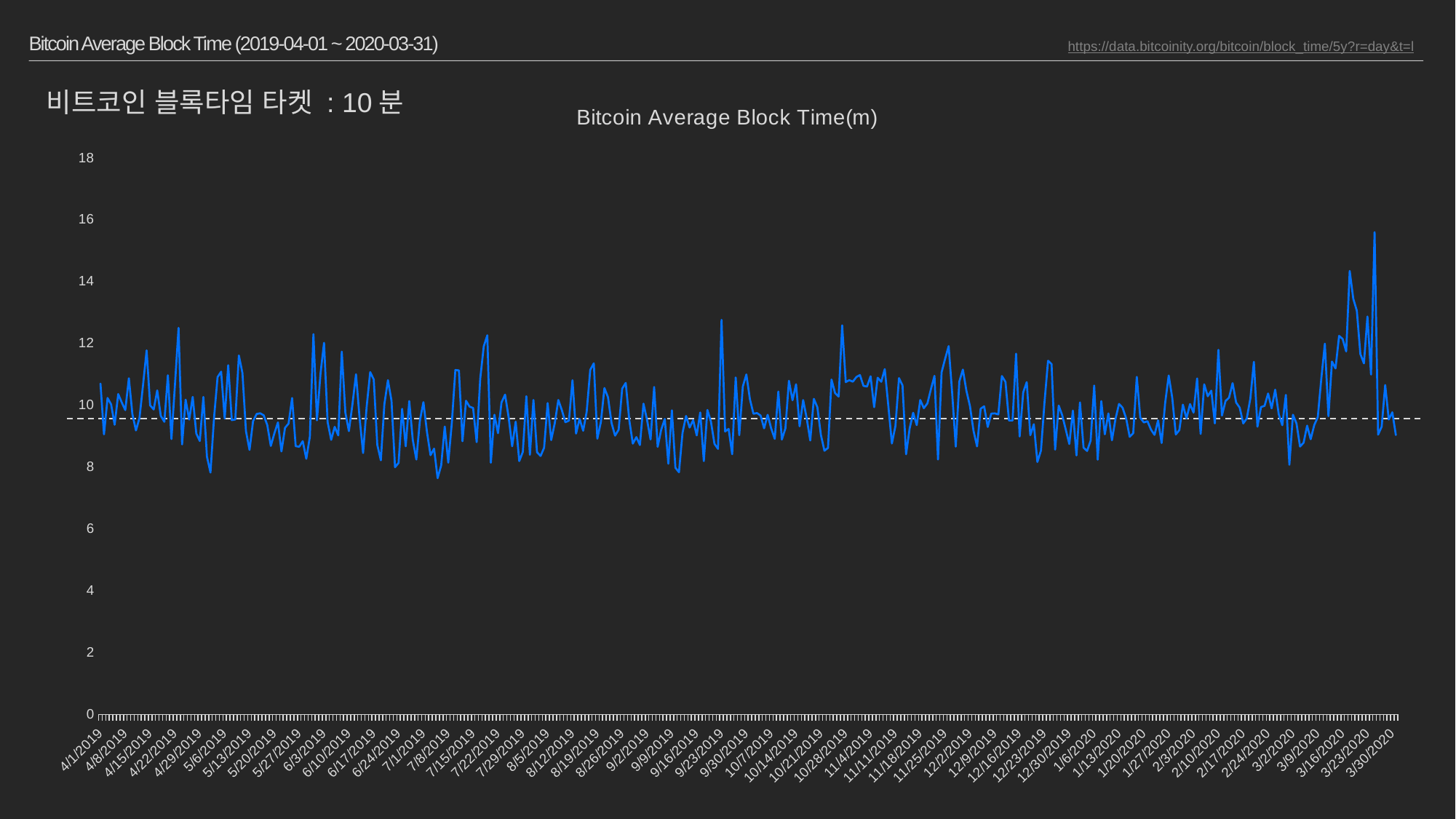

# Bitcoin Average Block Time (2019-04-01 ~ 2020-03-31)
https://data.bitcoinity.org/bitcoin/block_time/5y?r=day&t=l

### Chart: Bitcoin Average Block Time(m)

| Category | Average Block Time |
|---|---|
| 43556 | 10.699754901960784 |
| 43557 | 9.058386411889597 |
| 43558 | 10.232276995305165 |
| 43559 | 10.027261904761906 |
| 43560 | 9.367510548523207 |
| 43561 | 10.360791366906474 |
| 43562 | 10.091016548463356 |
| 43563 | 9.842454954954954 |
| 43564 | 10.871212121212121 |
| 43565 | 9.708896396396396 |
| 43566 | 9.183864118895967 |
| 43567 | 9.585871964679912 |
| 43568 | 10.656913580246913 |
| 43569 | 11.77431693989071 |
| 43570 | 9.994827586206897 |
| 43571 | 9.862988505747126 |
| 43572 | 10.478381642512078 |
| 43573 | 9.65413870246085 |
| 43574 | 9.463486842105263 |
| 43575 | 10.96972010178117 |
| 43576 | 8.906481481481482 |
| 43577 | 10.673009950248757 |
| 43578 | 12.5 |
| 43579 | 8.731288343558282 |
| 43580 | 10.17890442890443 |
| 43581 | 9.536203090507726 |
| 43582 | 10.269951338199514 |
| 43583 | 9.084253578732106 |
| 43584 | 8.840286298568508 |
| 43585 | 10.269166666666667 |
| 43586 | 8.33401559454191 |
| 43587 | 7.822101449275363 |
| 43588 | 9.589802631578948 |
| 43589 | 10.907449494949494 |
| 43590 | 11.084237726098191 |
| 43591 | 9.567770419426049 |
| 43592 | 11.293963254593177 |
| 43593 | 9.517872807017543 |
| 43594 | 9.538 |
| 43595 | 11.607733333333334 |
| 43596 | 11.040897435897437 |
| 43597 | 9.162974683544304 |
| 43598 | 8.552095808383234 |
| 43599 | 9.483333333333333 |
| 43600 | 9.715212527964205 |
| 43601 | 9.738698630136986 |
| 43602 | 9.673951434878587 |
| 43603 | 9.359368191721133 |
| 43604 | 8.682515337423313 |
| 43605 | 9.089544513457557 |
| 43606 | 9.443681917211329 |
| 43607 | 8.502894211576846 |
| 43608 | 9.269620253164558 |
| 43609 | 9.40479302832244 |
| 43610 | 10.232261904761906 |
| 43611 | 8.674141414141413 |
| 43612 | 8.654191616766466 |
| 43613 | 8.83719512195122 |
| 43614 | 8.266379310344828 |
| 43615 | 8.981354166666666 |
| 43616 | 12.2994301994302 |
| 43617 | 9.51037527593819 |
| 43618 | 11.029643765903307 |
| 43619 | 12.01778711484594 |
| 43620 | 9.456709956709958 |
| 43621 | 8.878854166666667 |
| 43622 | 9.301167728237791 |
| 43623 | 9.023101265822785 |
| 43624 | 11.733870967741936 |
| 43625 | 9.762131519274377 |
| 43626 | 9.162845010615712 |
| 43627 | 10.03006993006993 |
| 43628 | 11.000381679389314 |
| 43629 | 9.604083885209713 |
| 43630 | 8.452169625246547 |
| 43631 | 9.942351598173516 |
| 43632 | 11.06948717948718 |
| 43633 | 10.83358395989975 |
| 43634 | 8.718507157464213 |
| 43635 | 8.21789077212806 |
| 43636 | 10.032291666666667 |
| 43637 | 10.81077694235589 |
| 43638 | 10.143617021276595 |
| 43639 | 7.99475138121547 |
| 43640 | 8.133427495291903 |
| 43641 | 9.882762557077626 |
| 43642 | 8.67030303030303 |
| 43643 | 10.133450704225352 |
| 43644 | 8.879243353783231 |
| 43645 | 8.243103448275862 |
| 43646 | 9.496929824561404 |
| 43647 | 10.098951048951049 |
| 43648 | 9.127742616033755 |
| 43649 | 8.381589147286821 |
| 43650 | 8.593013972055887 |
| 43651 | 7.640299823633157 |
| 43652 | 8.050936329588016 |
| 43653 | 9.31045751633987 |
| 43654 | 8.139700374531834 |
| 43655 | 9.428354978354978 |
| 43656 | 11.138242894056848 |
| 43657 | 11.12454780361757 |
| 43658 | 8.835162601626017 |
| 43659 | 10.143262411347518 |
| 43660 | 9.95448275862069 |
| 43661 | 9.909246575342467 |
| 43662 | 8.803703703703704 |
| 43663 | 10.859022556390977 |
| 43664 | 11.902892561983471 |
| 43665 | 12.260169491525424 |
| 43666 | 8.136911487758946 |
| 43667 | 9.69082774049217 |
| 43668 | 9.095147679324894 |
| 43669 | 10.08916083916084 |
| 43670 | 10.342086330935253 |
| 43671 | 9.619333333333334 |
| 43672 | 8.671285140562249 |
| 43673 | 9.467434210526315 |
| 43674 | 8.19152380952381 |
| 43675 | 8.48938492063492 |
| 43676 | 10.291079812206572 |
| 43677 | 8.39541910331384 |
| 43678 | 10.169953051643192 |
| 43679 | 8.480867850098619 |
| 43680 | 8.357514450867052 |
| 43681 | 8.622255489021956 |
| 43682 | 10.06958041958042 |
| 43683 | 8.871946169772256 |
| 43684 | 9.416884531590414 |
| 43685 | 10.168661971830986 |
| 43686 | 9.842063492063492 |
| 43687 | 9.449448123620309 |
| 43688 | 9.501307189542484 |
| 43689 | 10.809147869674186 |
| 43690 | 9.08343949044586 |
| 43691 | 9.561184210526315 |
| 43692 | 9.176008492569002 |
| 43693 | 9.78718820861678 |
| 43694 | 11.142708333333333 |
| 43695 | 11.353968253968254 |
| 43696 | 8.91758691206544 |
| 43697 | 9.460021786492375 |
| 43698 | 10.553063725490196 |
| 43699 | 10.257565011820331 |
| 43700 | 9.424074074074074 |
| 43701 | 9.0159375 |
| 43702 | 9.20763440860215 |
| 43703 | 10.535158150851581 |
| 43704 | 10.720740740740741 |
| 43705 | 9.515011037527593 |
| 43706 | 8.755858585858586 |
| 43707 | 8.969166666666666 |
| 43708 | 8.71194779116466 |
| 43709 | 10.050815850815852 |
| 43710 | 9.525391498881431 |
| 43711 | 8.892784552845528 |
| 43712 | 10.587867647058824 |
| 43713 | 8.651717171717172 |
| 43714 | 9.211603375527426 |
| 43715 | 9.555333333333333 |
| 43716 | 8.106497175141243 |
| 43717 | 9.835730593607305 |
| 43718 | 7.976739926739927 |
| 43719 | 7.831521739130435 |
| 43720 | 9.100210970464135 |
| 43721 | 9.652777777777779 |
| 43722 | 9.278279569892472 |
| 43723 | 9.518027210884354 |
| 43724 | 9.024539877300613 |
| 43725 | 9.765427927927927 |
| 43726 | 8.191858237547892 |
| 43727 | 9.847072072072072 |
| 43728 | 9.472847682119205 |
| 43729 | 8.750803212851405 |
| 43730 | 8.586746987951807 |
| 43731 | 12.759941520467835 |
| 43732 | 9.150212314225053 |
| 43733 | 9.234935897435898 |
| 43734 | 8.41578947368421 |
| 43735 | 10.897222222222222 |
| 43736 | 9.030607966457023 |
| 43737 | 10.608210784313725 |
| 43738 | 10.993461538461538 |
| 43739 | 10.194988344988346 |
| 43740 | 9.723761261261261 |
| 43741 | 9.745691609977325 |
| 43742 | 9.66609977324263 |
| 43743 | 9.252848101265823 |
| 43744 | 9.690604026845637 |
| 43745 | 9.246344086021505 |
| 43746 | 8.913168724279835 |
| 43747 | 10.442995169082126 |
| 43748 | 8.88888888888889 |
| 43749 | 9.250961538461539 |
| 43750 | 10.78984962406015 |
| 43751 | 10.162089201877935 |
| 43752 | 10.677283950617284 |
| 43753 | 9.317429193899782 |
| 43754 | 10.165967365967367 |
| 43755 | 9.581555555555555 |
| 43756 | 8.858958333333334 |
| 43757 | 10.205516431924883 |
| 43758 | 9.93755707762557 |
| 43759 | 9.03721174004193 |
| 43760 | 8.527218934911243 |
| 43761 | 8.617757936507937 |
| 43762 | 10.829197994987469 |
| 43763 | 10.390579710144927 |
| 43764 | 10.280119047619047 |
| 43765 | 12.582173913043478 |
| 43766 | 10.748507462686566 |
| 43767 | 10.810275689223058 |
| 43768 | 10.76094527363184 |
| 43769 | 10.9125 |
| 43770 | 10.976794871794873 |
| 43771 | 10.624129353233831 |
| 43772 | 10.603623188405797 |
| 43773 | 10.934974747474747 |
| 43774 | 9.937731481481482 |
| 43775 | 10.890025252525252 |
| 43776 | 10.756913580246914 |
| 43777 | 11.167838541666667 |
| 43778 | 9.978125 |
| 43779 | 8.760140562248996 |
| 43780 | 9.327262693156733 |
| 43781 | 10.874320987654322 |
| 43782 | 10.642962962962963 |
| 43783 | 8.411735700197239 |
| 43784 | 9.247784810126582 |
| 43785 | 9.756193693693694 |
| 43786 | 9.356818181818182 |
| 43787 | 10.168333333333333 |
| 43788 | 9.902947845804988 |
| 43789 | 10.058802816901409 |
| 43790 | 10.517639902676398 |
| 43791 | 10.949116161616162 |
| 43792 | 8.241522157996146 |
| 43793 | 11.062213740458015 |
| 43794 | 11.501066666666667 |
| 43795 | 11.90997267759563 |
| 43796 | 10.367505995203837 |
| 43797 | 8.658997955010225 |
| 43798 | 10.766299019607843 |
| 43799 | 11.152645502645502 |
| 43800 | 10.467745803357314 |
| 43801 | 9.969540229885057 |
| 43802 | 9.176371308016877 |
| 43803 | 8.66626746506986 |
| 43804 | 9.884252873563218 |
| 43805 | 9.964942528735632 |
| 43806 | 9.296451612903226 |
| 43807 | 9.72804054054054 |
| 43808 | 9.735810810810811 |
| 43809 | 9.702702702702704 |
| 43810 | 10.943181818181818 |
| 43811 | 10.755137844611529 |
| 43812 | 9.50482456140351 |
| 43813 | 9.505077262693156 |
| 43814 | 11.666129032258064 |
| 43815 | 8.988322717622081 |
| 43816 | 10.417375886524823 |
| 43817 | 10.747388059701493 |
| 43818 | 9.031528662420381 |
| 43819 | 9.38397435897436 |
| 43820 | 8.164488636363636 |
| 43821 | 8.530966469428009 |
| 43822 | 10.086946386946387 |
| 43823 | 11.437466666666667 |
| 43824 | 11.329036458333333 |
| 43825 | 8.562375249500999 |
| 43826 | 9.988275862068965 |
| 43827 | 9.673825503355705 |
| 43828 | 9.207096774193548 |
| 43829 | 8.744076305220883 |
| 43830 | 9.826436781609196 |
| 43831 | 8.376724137931035 |
| 43832 | 10.089125295508275 |
| 43833 | 8.627021696252465 |
| 43834 | 8.518650793650794 |
| 43835 | 8.852147239263804 |
| 43836 | 10.635432098765433 |
| 43837 | 8.236742424242424 |
| 43838 | 10.13169014084507 |
| 43839 | 9.058811040339704 |
| 43840 | 9.734675615212527 |
| 43841 | 8.865644171779142 |
| 43842 | 9.554746136865342 |
| 43843 | 10.041958041958042 |
| 43844 | 9.919885057471264 |
| 43845 | 9.574503311258278 |
| 43846 | 8.979035639412999 |
| 43847 | 9.096331236897274 |
| 43848 | 10.916919191919192 |
| 43849 | 9.593444444444444 |
| 43850 | 9.442434210526315 |
| 43851 | 9.482461873638345 |
| 43852 | 9.213461538461539 |
| 43853 | 9.040146750524109 |
| 43854 | 9.508662280701754 |
| 43855 | 8.776422764227643 |
| 43856 | 10.07121212121212 |
| 43857 | 10.961153846153847 |
| 43858 | 10.232042253521128 |
| 43859 | 9.0534375 |
| 43860 | 9.198504273504273 |
| 43861 | 10.018287037037037 |
| 43862 | 9.57317880794702 |
| 43863 | 10.037062937062936 |
| 43864 | 9.760135135135135 |
| 43865 | 10.864772727272728 |
| 43866 | 9.070649895178198 |
| 43867 | 10.67395061728395 |
| 43868 | 10.289808153477217 |
| 43869 | 10.472062350119904 |
| 43870 | 9.41318082788671 |
| 43871 | 11.789207650273225 |
| 43872 | 9.667117117117117 |
| 43873 | 10.134741784037558 |
| 43874 | 10.245744680851065 |
| 43875 | 10.71320987654321 |
| 43876 | 10.08838028169014 |
| 43877 | 9.921478873239437 |
| 43878 | 9.411783439490446 |
| 43879 | 9.572777777777778 |
| 43880 | 10.21808510638298 |
| 43881 | 11.402513227513227 |
| 43882 | 9.303463203463204 |
| 43883 | 9.93993288590604 |
| 43884 | 9.97887323943662 |
| 43885 | 10.378605200945627 |
| 43886 | 9.899074074074074 |
| 43887 | 10.502696078431372 |
| 43888 | 9.705668934240363 |
| 43889 | 9.354008438818566 |
| 43890 | 10.332494004796164 |
| 43891 | 8.073258003766478 |
| 43892 | 9.692505592841163 |
| 43893 | 9.408658008658008 |
| 43894 | 8.660978043912175 |
| 43895 | 8.786503067484663 |
| 43896 | 9.339032258064517 |
| 43897 | 8.900424628450105 |
| 43898 | 9.358333333333333 |
| 43899 | 9.614444444444445 |
| 43900 | 10.873358585858586 |
| 43901 | 11.989215686274509 |
| 43902 | 9.645474613686535 |
| 43903 | 11.410933333333332 |
| 43904 | 11.189973958333333 |
| 43905 | 12.240616246498599 |
| 43906 | 12.144117647058824 |
| 43907 | 11.739024390243902 |
| 43908 | 14.342 |
| 43909 | 13.44252336448598 |
| 43910 | 13.05519877675841 |
| 43911 | 11.655779569892474 |
| 43912 | 11.35223097112861 |
| 43913 | 12.86875 |
| 43914 | 10.993308080808081 |
| 43915 | 15.595652173913043 |
| 43916 | 9.047291666666666 |
| 43917 | 9.306774193548387 |
| 43918 | 10.65246913580247 |
| 43919 | 9.538852097130242 |
| 43920 | 9.77108843537415 |
| 43921 | 9.035010482180294 |
비트코인 블록타임 타켓 : 10분